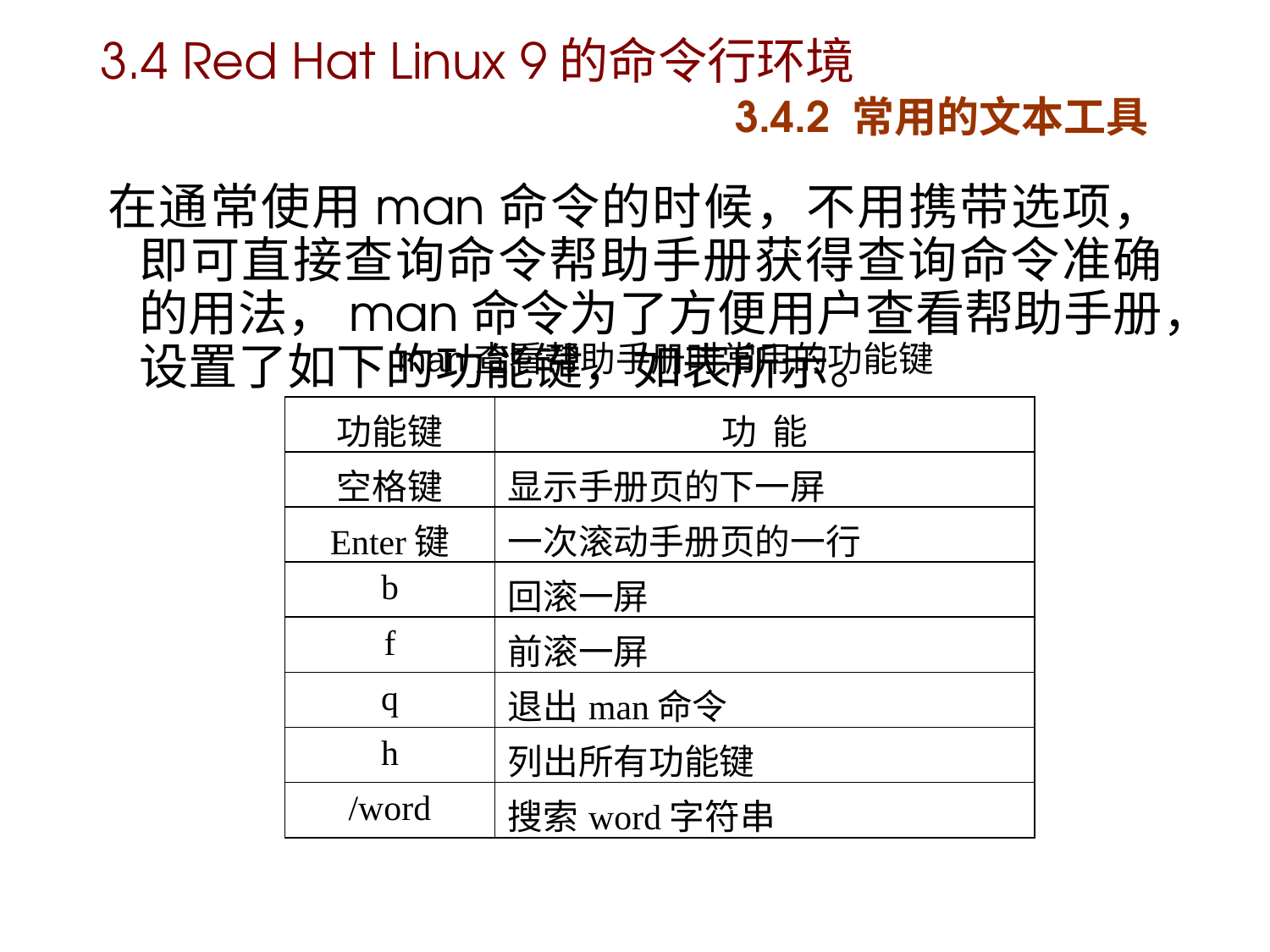

# 3.4 Red Hat Linux 9的命令行环境 3.4.2 常用的文本工具
在通常使用man命令的时候，不用携带选项，即可直接查询命令帮助手册获得查询命令准确的用法，man命令为了方便用户查看帮助手册，设置了如下的功能键，如表所示。
 man查看帮助手册时常用的功能键
| 功能键 | 功 能 |
| --- | --- |
| 空格键 | 显示手册页的下一屏 |
| Enter键 | 一次滚动手册页的一行 |
| b | 回滚一屏 |
| f | 前滚一屏 |
| q | 退出man命令 |
| h | 列出所有功能键 |
| /word | 搜索word字符串 |